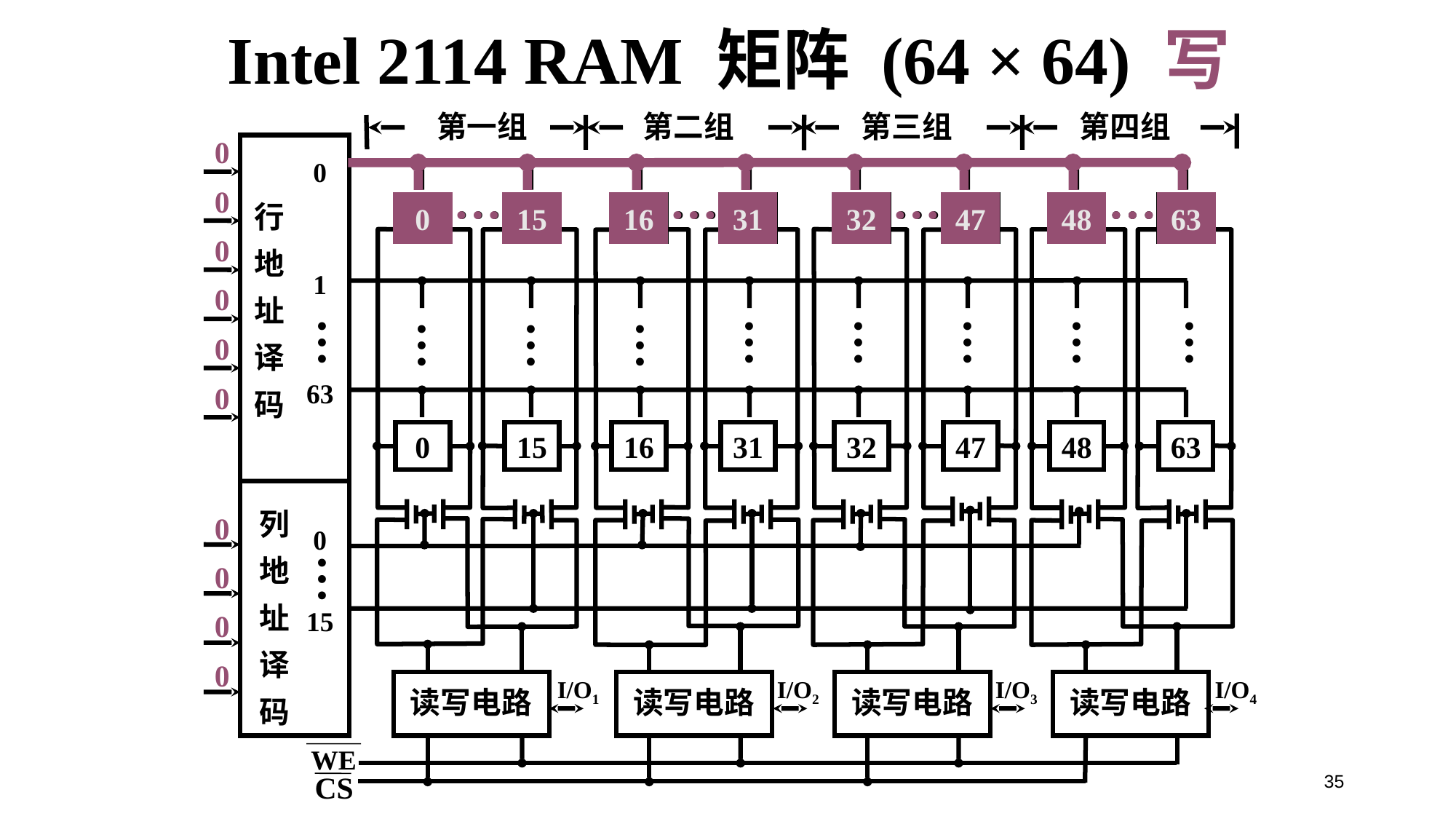

# Intel 2114 RAM 矩阵 (64 × 64) 写
第一组
第二组
第三组
第四组

0
0
0
0
0
0
0
0
0
0

0

…
…
…
…

0
15
16
31
32
47
48
63
行

地
1

址
…
…
…
…
…
…
…
…
…

译

63
码

0
15
16
31
32
47
48
63

列

0

…

地

址
15

译

I/O1
I/O2
I/O3
I/O4

读写电路
读写电路
读写电路
读写电路
码

WE

CS

0
15
16
31
32
47
48
63
…
…
…
…
35